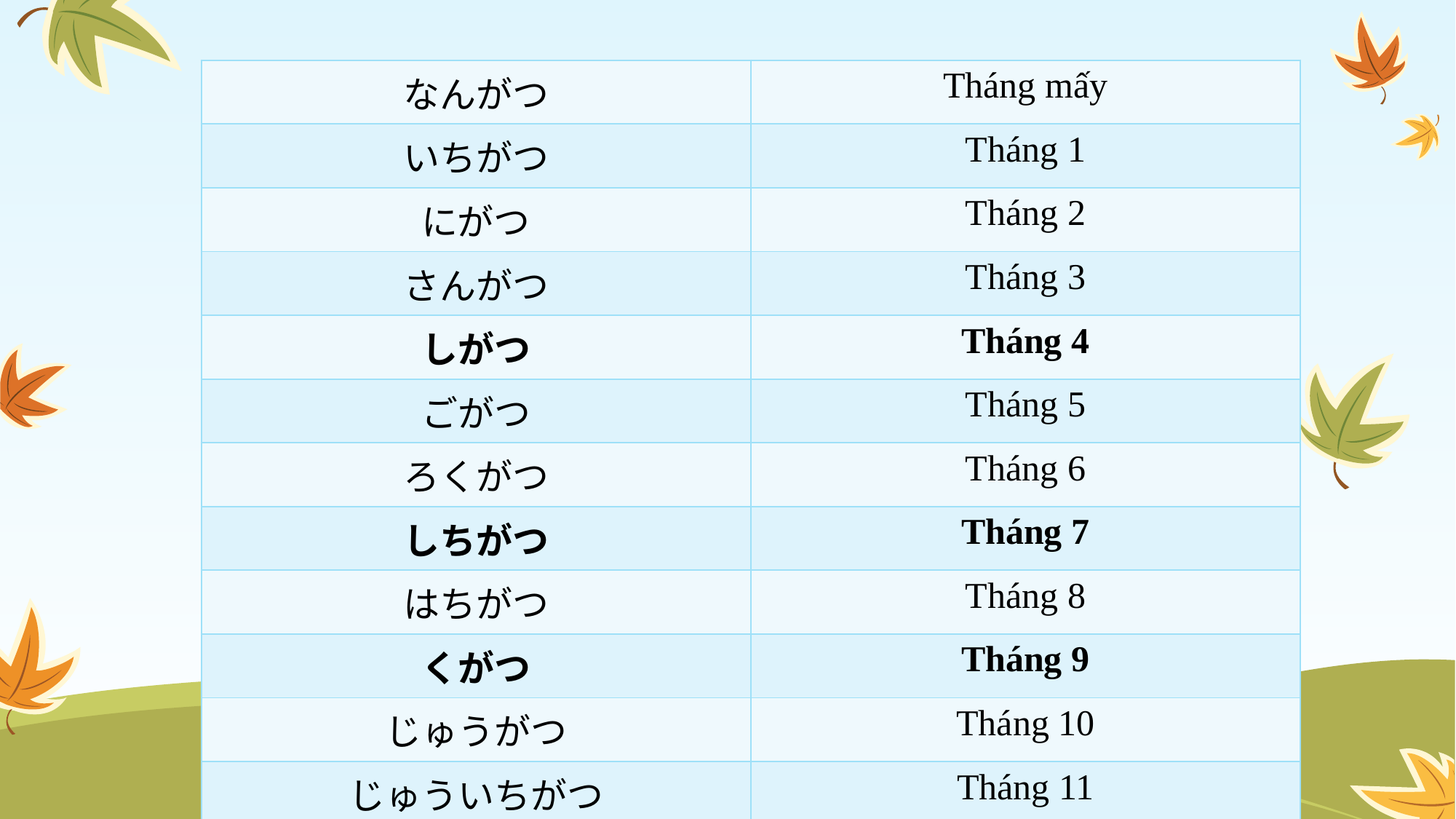

| なんがつ | Tháng mấy |
| --- | --- |
| いちがつ | Tháng 1 |
| にがつ | Tháng 2 |
| さんがつ | Tháng 3 |
| しがつ | Tháng 4 |
| ごがつ | Tháng 5 |
| ろくがつ | Tháng 6 |
| しちがつ | Tháng 7 |
| はちがつ | Tháng 8 |
| くがつ | Tháng 9 |
| じゅうがつ | Tháng 10 |
| じゅういちがつ | Tháng 11 |
| じゅうにがつ | Tháng 12 |